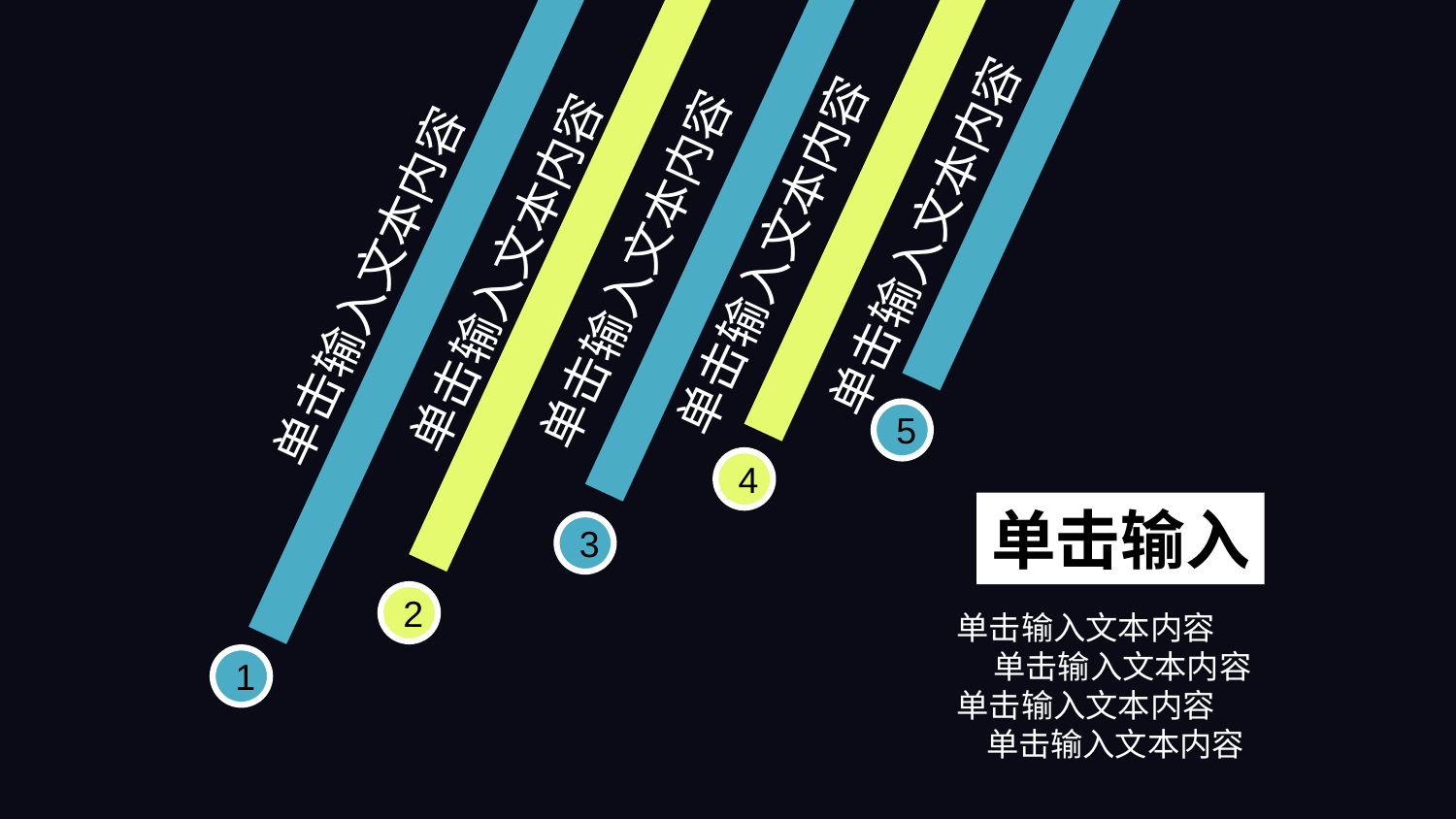

单击输入文本内容
单击输入文本内容
单击输入文本内容
单击输入文本内容
单击输入文本内容
5
4
单击输入
3
2
单击输入文本内容
    单击输入文本内容
单击输入文本内容
   单击输入文本内容
1